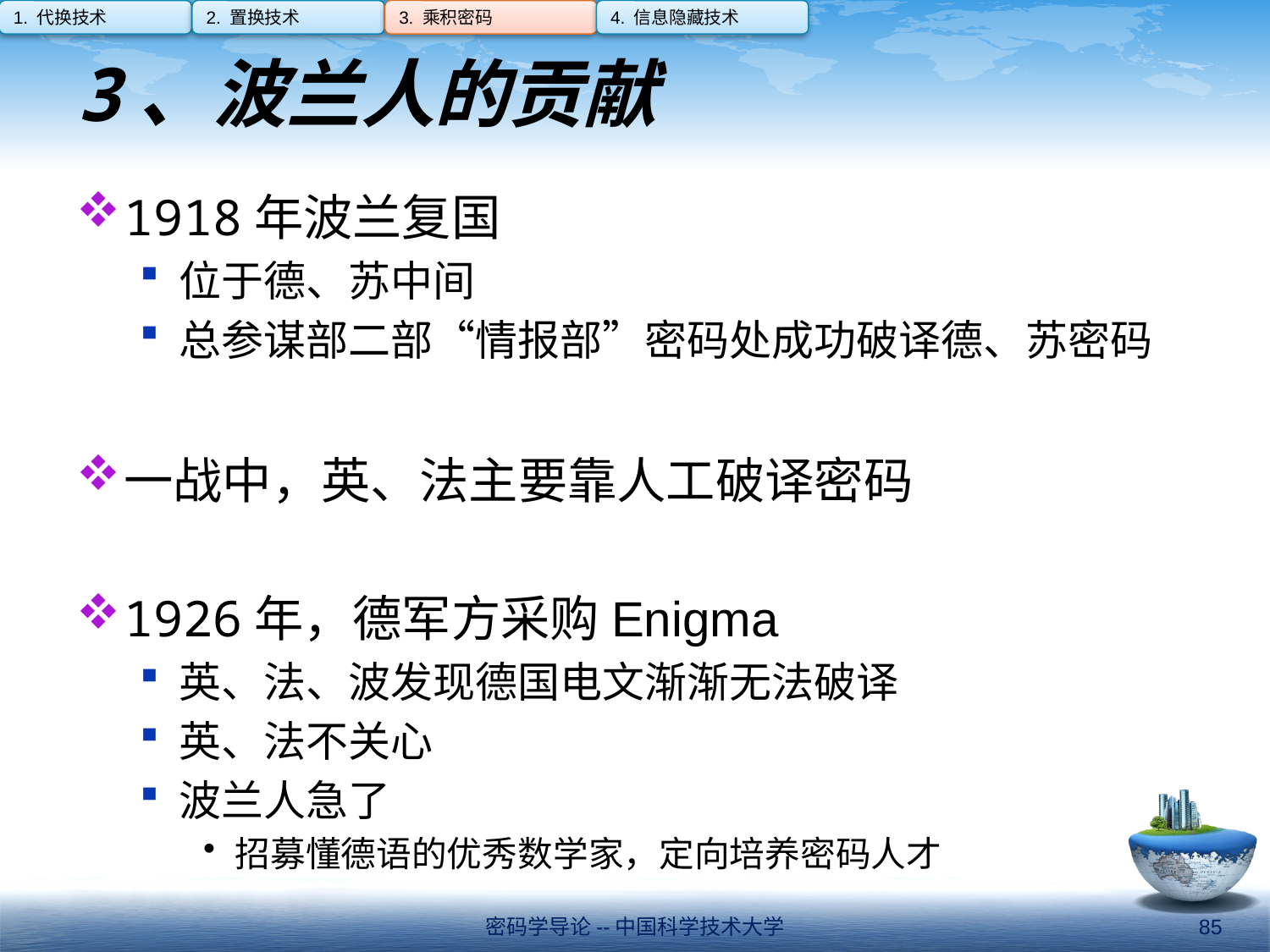

1. 代换技术
2. 置换技术
3. 乘积密码
4. 信息隐藏技术
# 3、波兰人的贡献
1918年波兰复国
位于德、苏中间
总参谋部二部“情报部”密码处成功破译德、苏密码

一战中，英、法主要靠人工破译密码

1926年，德军方采购Enigma
英、法、波发现德国电文渐渐无法破译
英、法不关心
波兰人急了
招募懂德语的优秀数学家，定向培养密码人才
密码学导论--中国科学技术大学
85